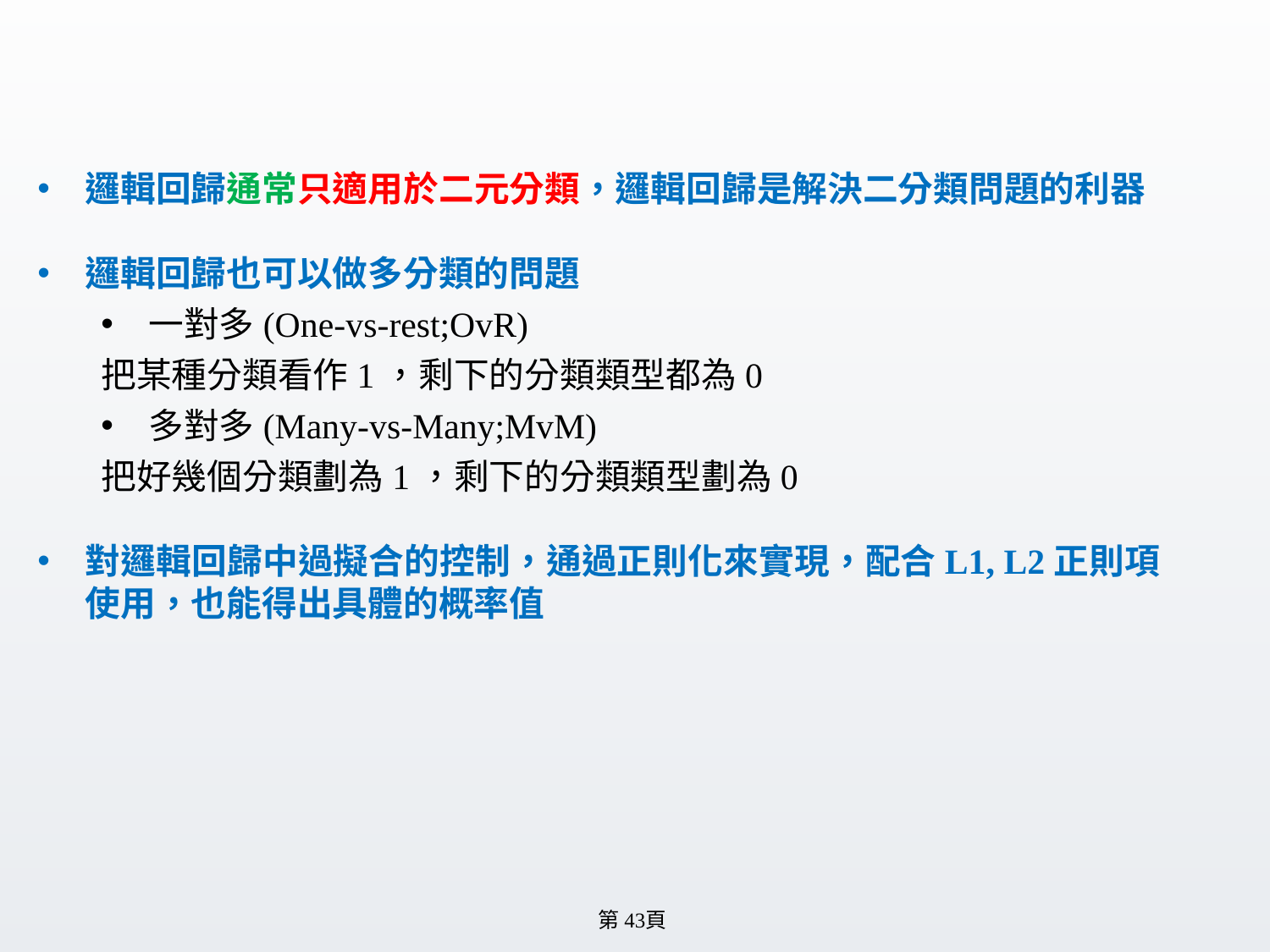

#
邏輯回歸通常只適用於二元分類，邏輯回歸是解決二分類問題的利器

邏輯回歸也可以做多分類的問題
一對多(One-vs-rest;OvR)
把某種分類看作1，剩下的分類類型都為0
多對多(Many-vs-Many;MvM)
把好幾個分類劃為1，剩下的分類類型劃為0

對邏輯回歸中過擬合的控制，通過正則化來實現，配合L1, L2正則項使用，也能得出具體的概率值